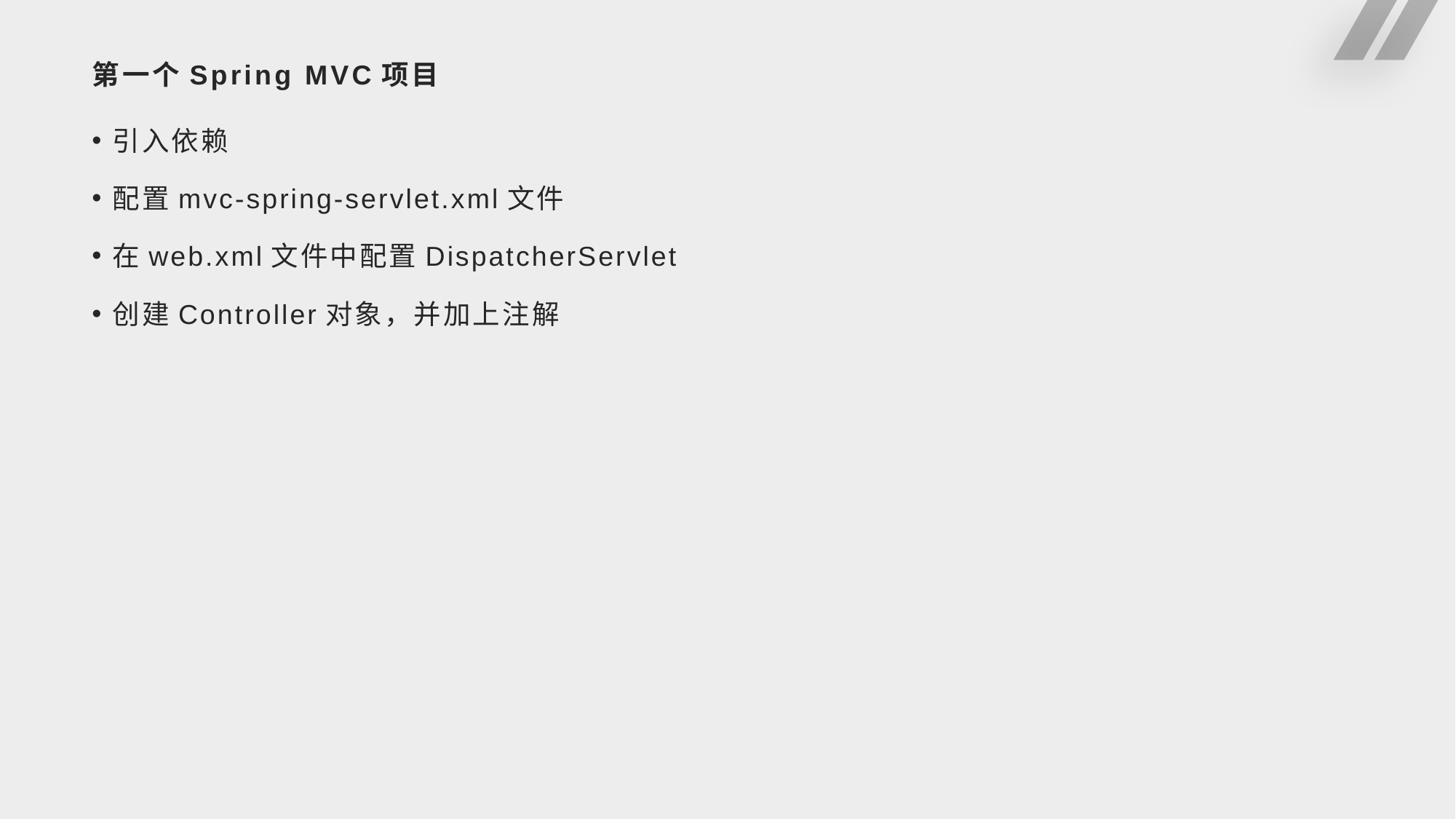

# 第一个Spring MVC项目
引入依赖
配置mvc-spring-servlet.xml文件
在web.xml文件中配置DispatcherServlet
创建Controller对象，并加上注解